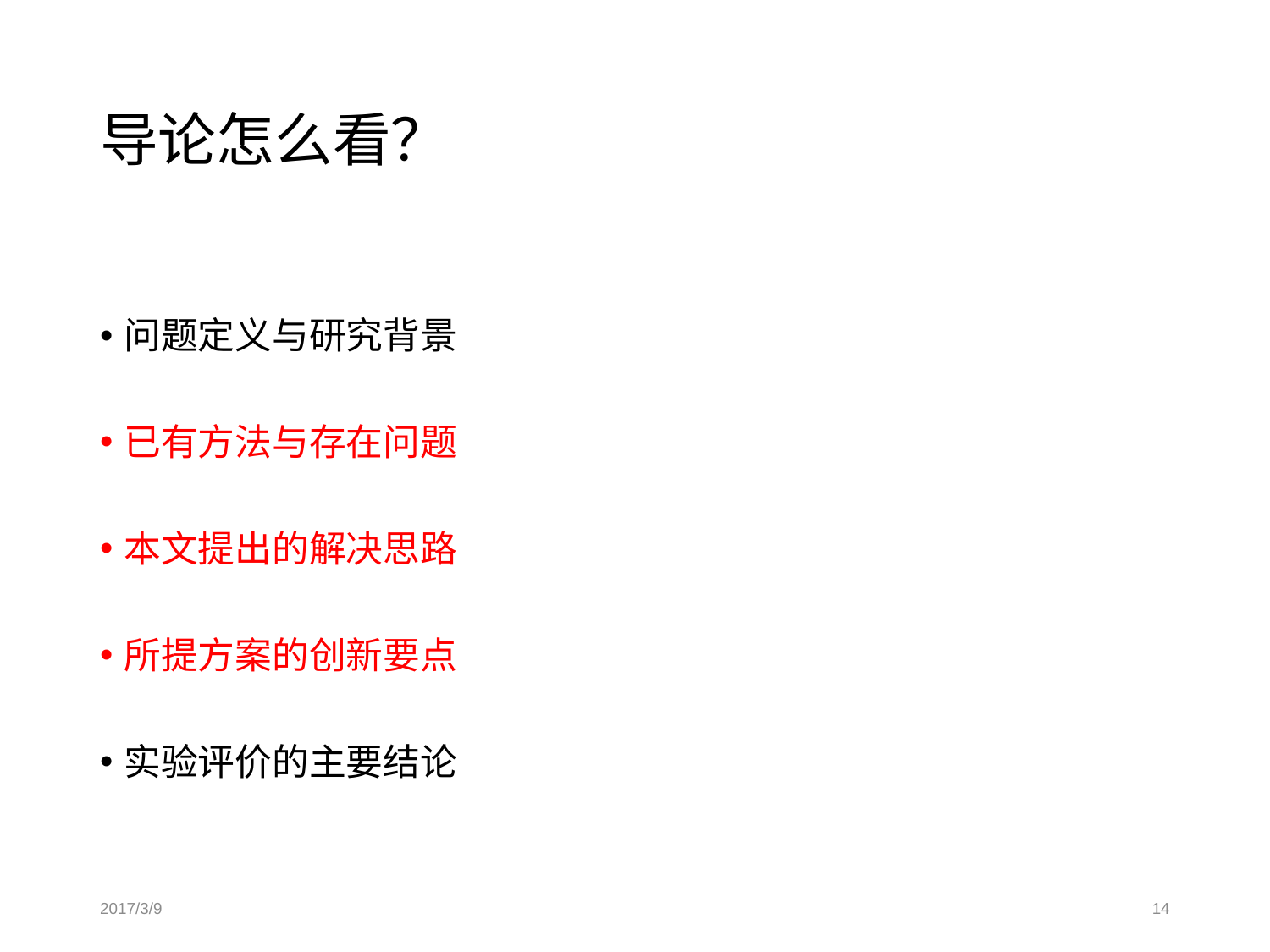

# 导论怎么看？

问题定义与研究背景

已有方法与存在问题

本文提出的解决思路

所提方案的创新要点

实验评价的主要结论
2017/3/9
14